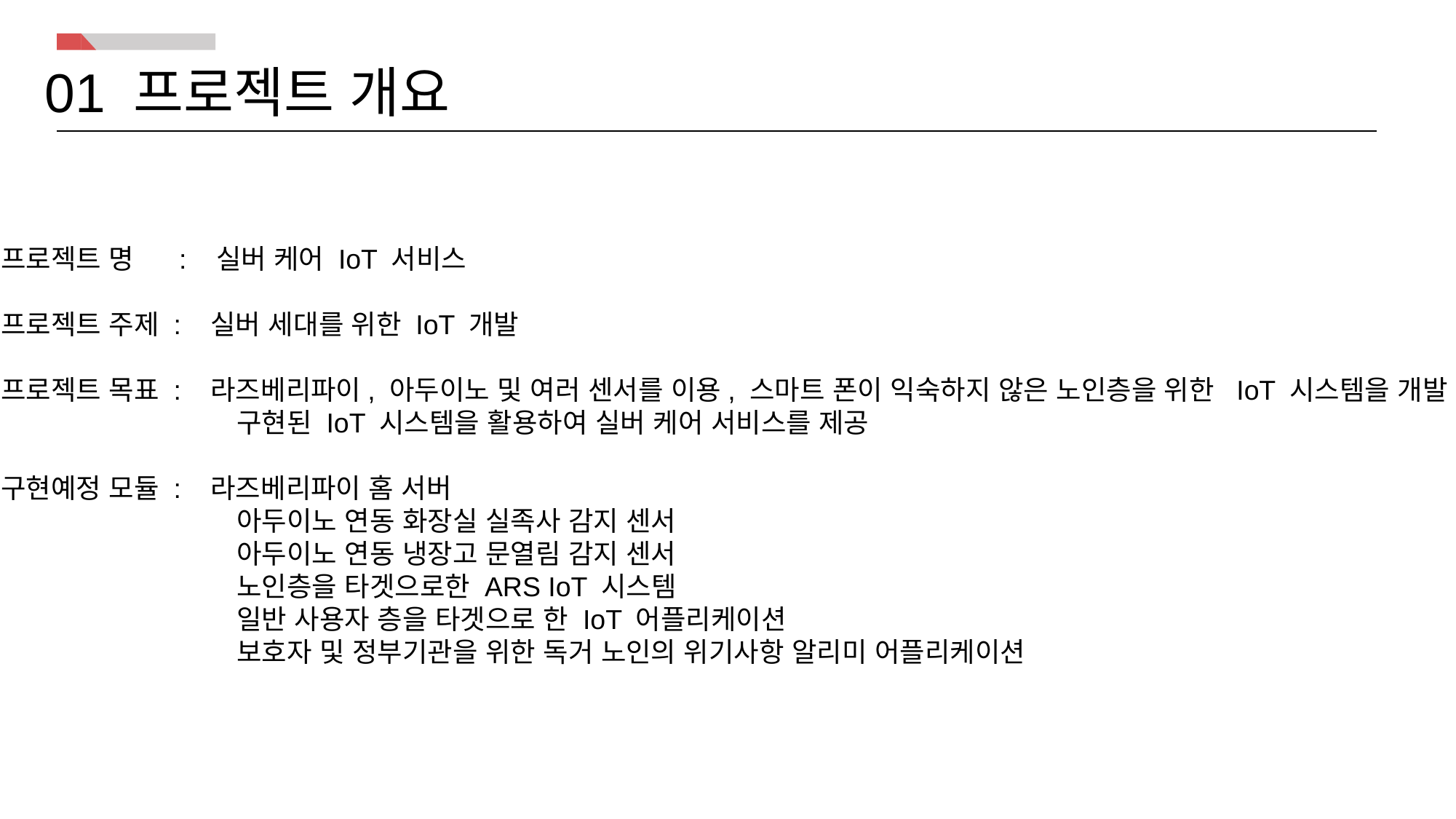

01 프로젝트 개요
프로젝트 명     :   실버 케어 IoT 서비스

프로젝트 주제 :   실버 세대를 위한 IoT 개발

프로젝트 목표 :   라즈베리파이, 아두이노 및 여러 센서를 이용, 스마트 폰이 익숙하지 않은 노인층을 위한  IoT 시스템을 개발
                              구현된 IoT 시스템을 활용하여 실버 케어 서비스를 제공

구현예정 모듈 :   라즈베리파이 홈 서버
                              아두이노 연동 화장실 실족사 감지 센서
                              아두이노 연동 냉장고 문열림 감지 센서
                              노인층을 타겟으로한 ARS IoT 시스템
                              일반 사용자 층을 타겟으로 한 IoT 어플리케이션
                              보호자 및 정부기관을 위한 독거 노인의 위기사항 알리미 어플리케이션